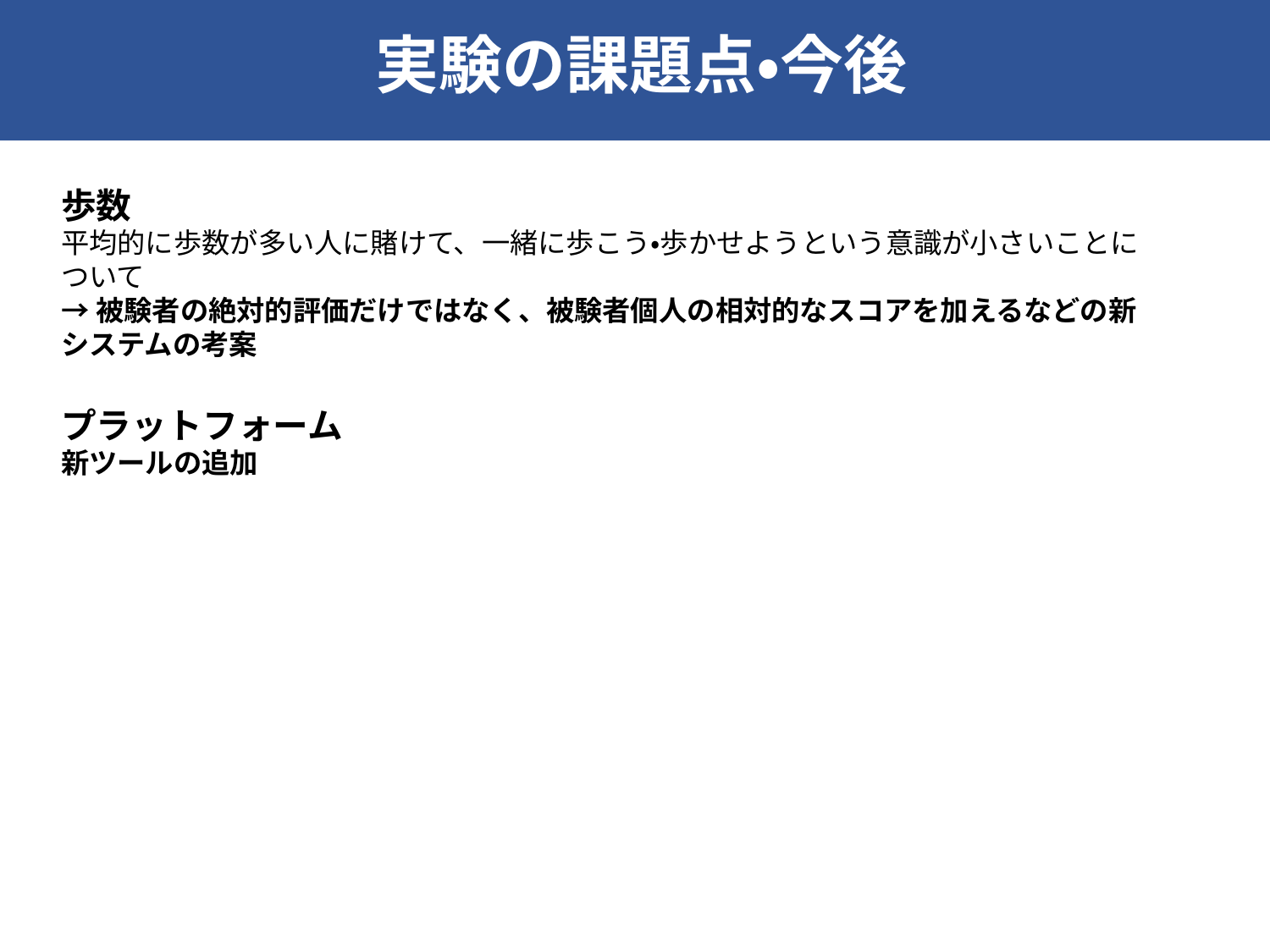

実験の課題点・今後
歩数
平均的に歩数が多い人に賭けて、一緒に歩こう・歩かせようという意識が小さいことについて
→被験者の絶対的評価だけではなく、被験者個人の相対的なスコアを加えるなどの新システムの考案

プラットフォーム
新ツールの追加